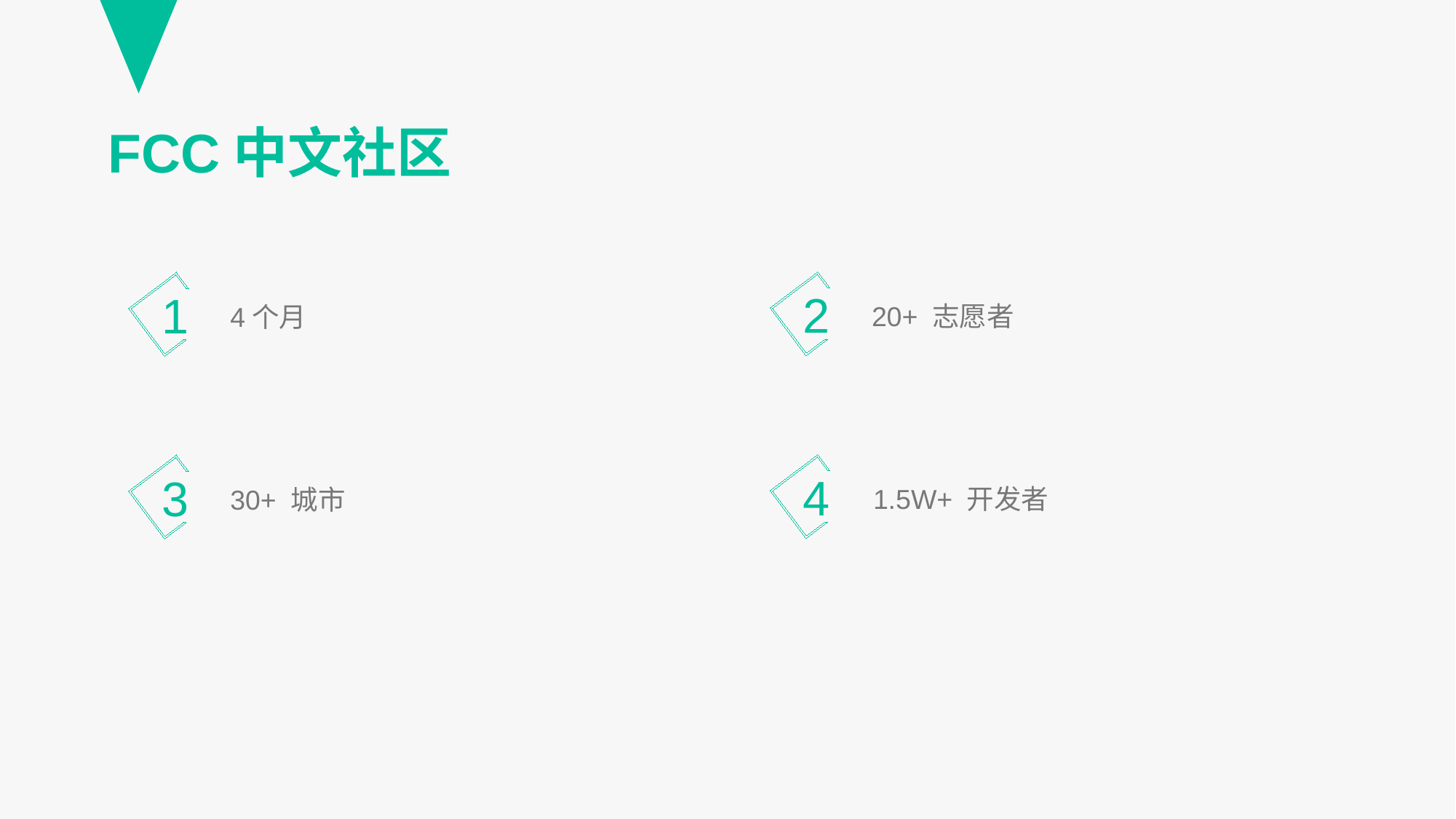

FCC中文社区
2
20+ 志愿者
1
4个月
4
1.5W+ 开发者
3
30+ 城市